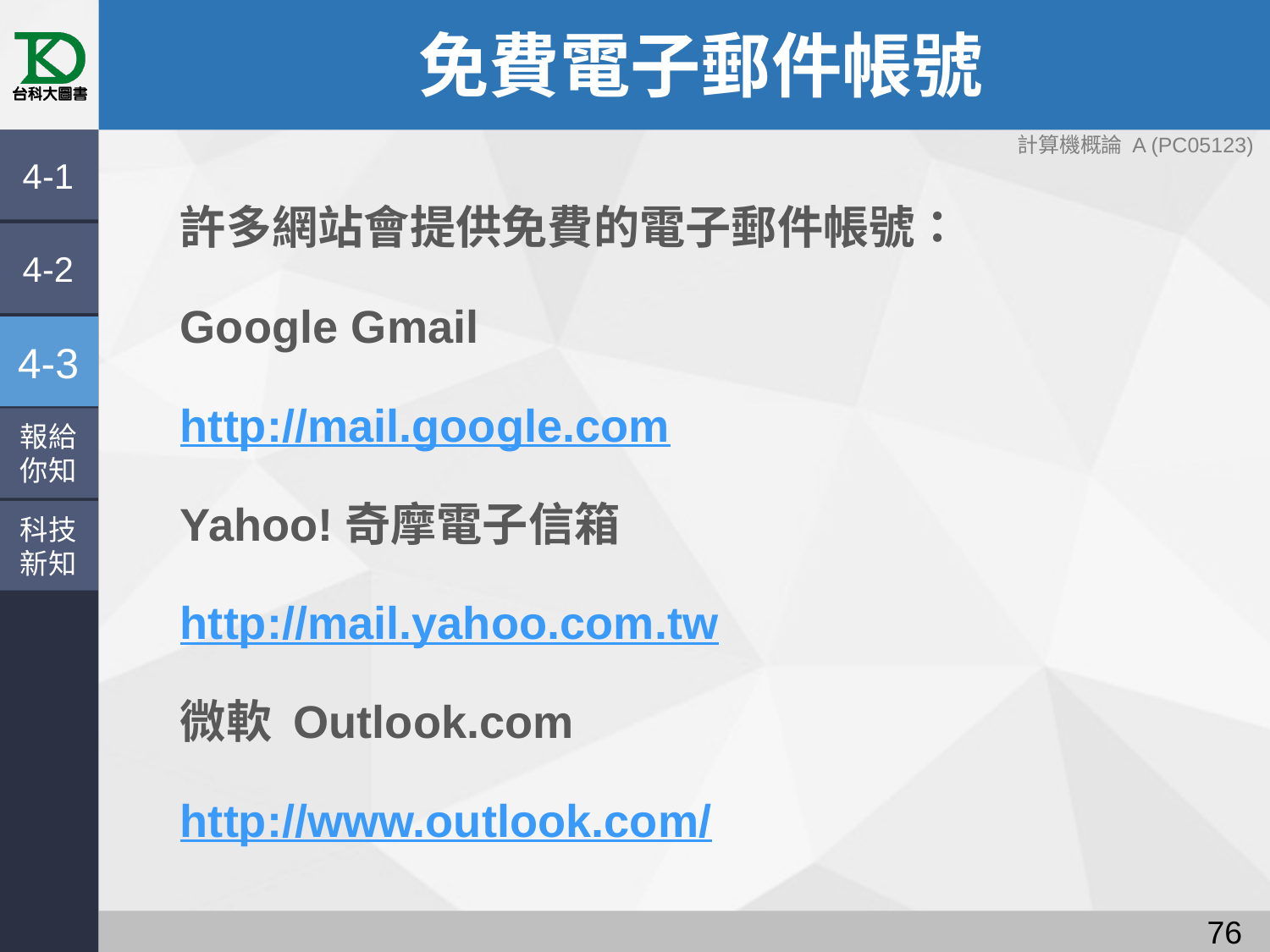

# 免費電子郵件帳號
4-1
許多網站會提供免費的電子郵件帳號：
Google Gmail
http://mail.google.com
Yahoo!奇摩電子信箱
http://mail.yahoo.com.tw
微軟 Outlook.com
http://www.outlook.com/
4-2
4-3
報給
你知
科技
新知
76